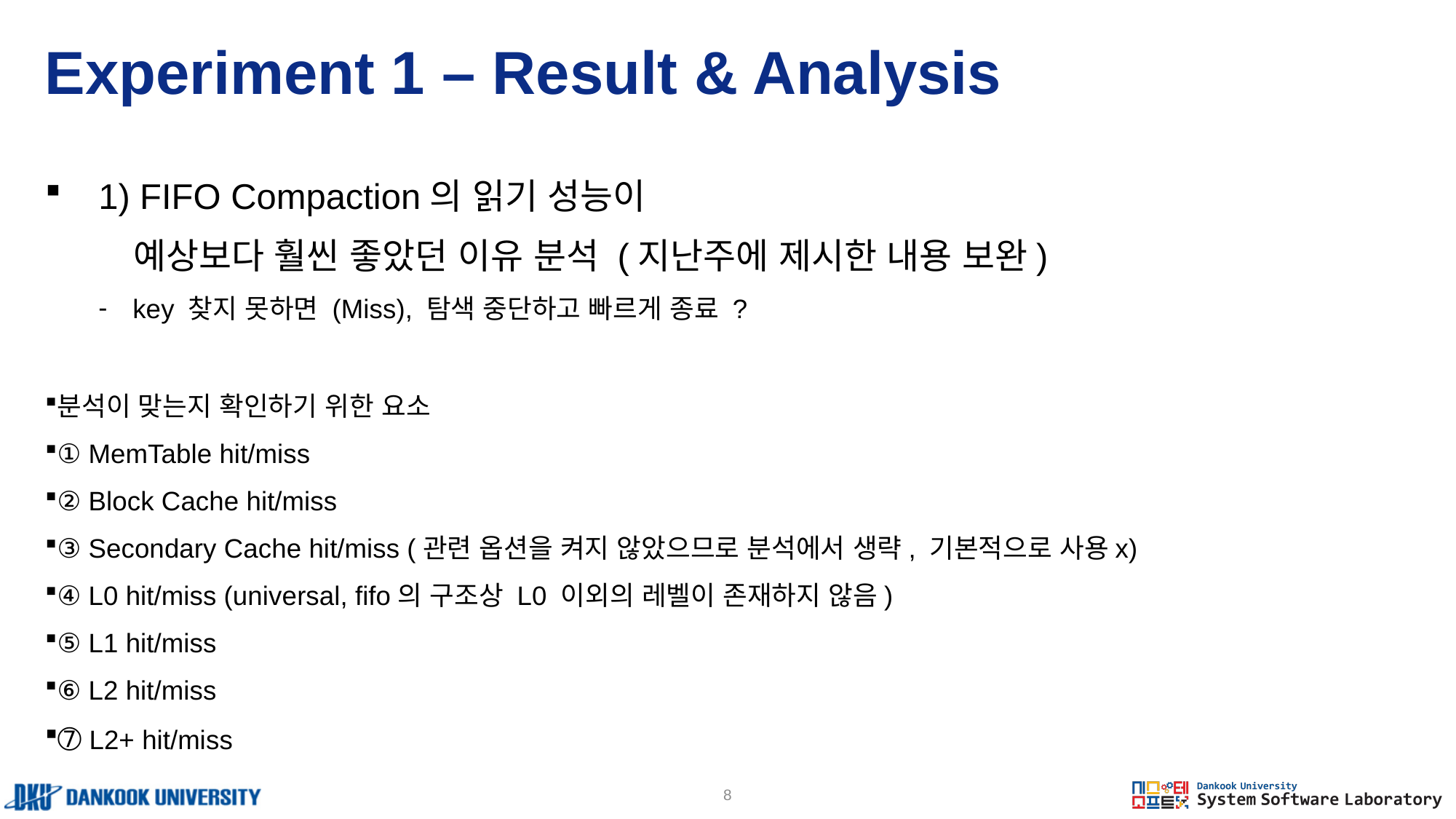

# Experiment 1 – Result & Analysis
1) FIFO Compaction의 읽기 성능이
        예상보다 훨씬 좋았던 이유 분석 (지난주에 제시한 내용 보완)
 key 찾지 못하면 (Miss), 탐색 중단하고 빠르게 종료 ?

분석이 맞는지 확인하기 위한 요소
① MemTable hit/miss
② Block Cache hit/miss
③ Secondary Cache hit/miss (관련 옵션을 켜지 않았으므로 분석에서 생략, 기본적으로 사용x)
④ L0 hit/miss (universal, fifo의 구조상 L0 이외의 레벨이 존재하지 않음)
⑤ L1 hit/miss
⑥ L2 hit/miss
➆ L2+ hit/miss

8